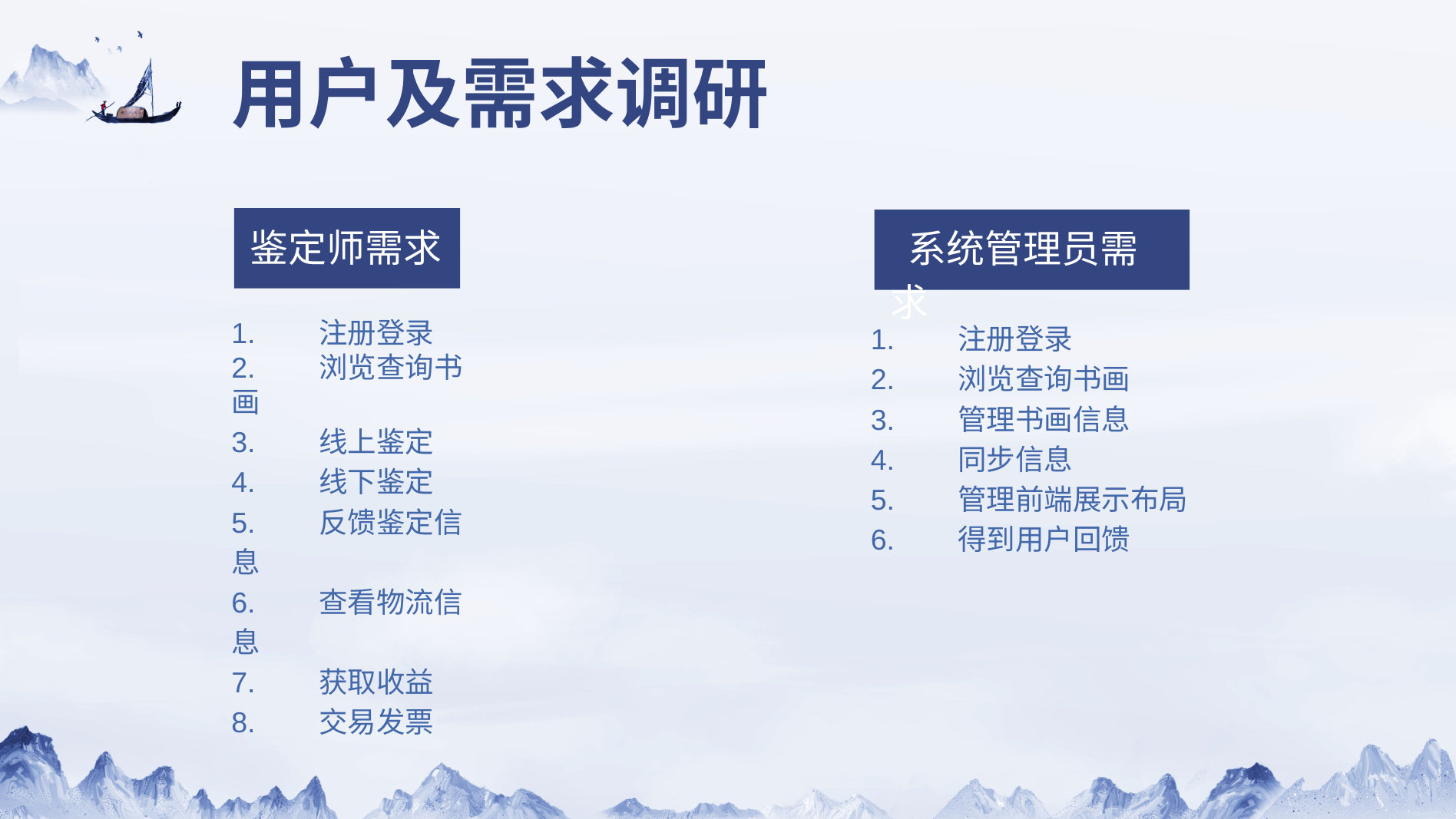

用户及需求调研
鉴定师需求
 系统管理员需求
1.       注册登录2.       浏览查询书画3.       线上鉴定
4.       线下鉴定
5.       反馈鉴定信息
6.       查看物流信息
7.       获取收益
8.       交易发票
1.       注册登录
2.       浏览查询书画
3.       管理书画信息
4.       同步信息
5.       管理前端展示布局
6.       得到用户回馈